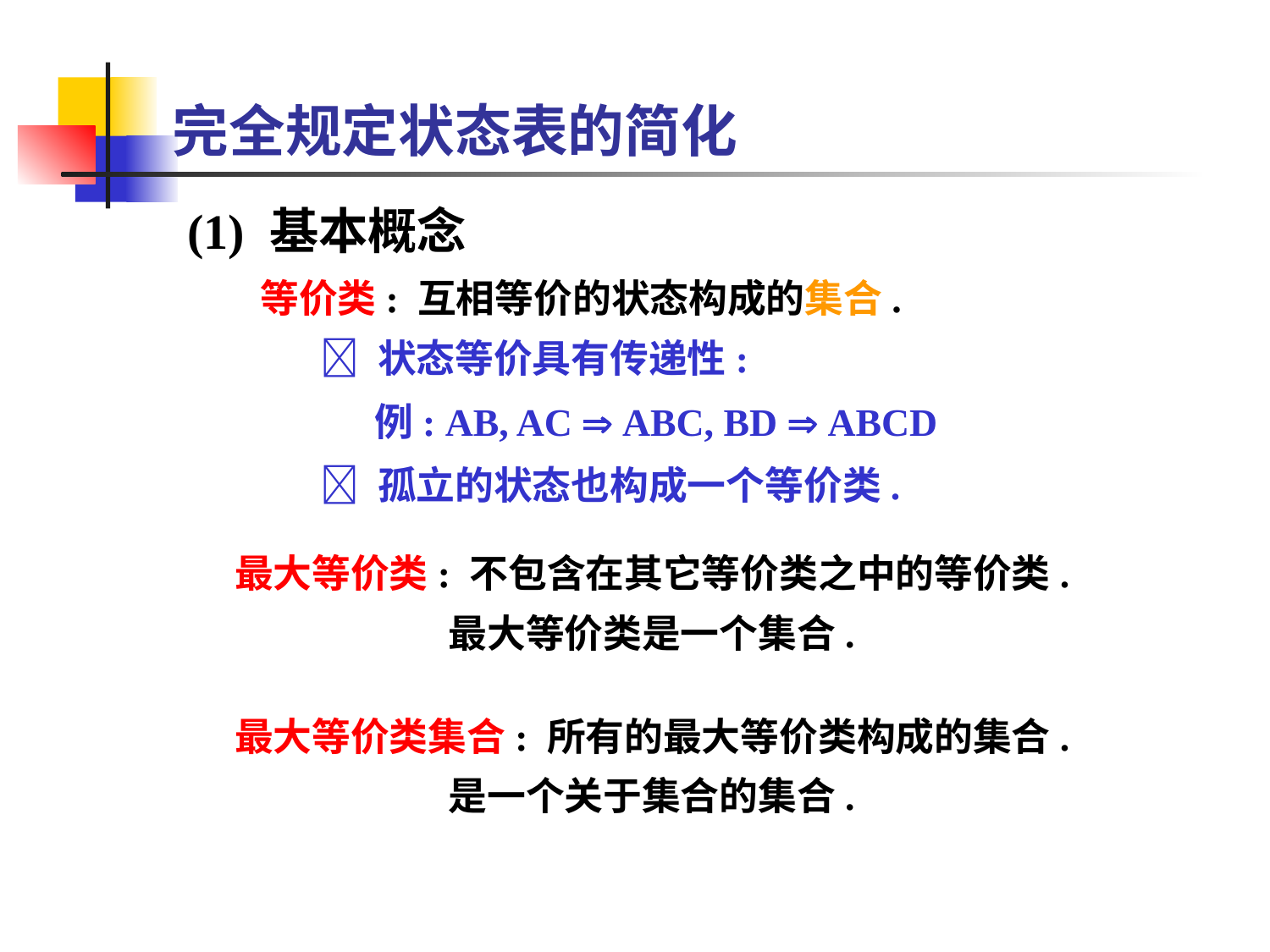

完全规定状态表的简化
(1) 基本概念
        等价类: 互相等价的状态构成的集合.
               • 状态等价具有传递性:
                    例: AB, AC ⇒ ABC, BD ⇒ ABCD
               • 孤立的状态也构成一个等价类.
最大等价类: 不包含在其它等价类之中的等价类.
                       最大等价类是一个集合.

最大等价类集合: 所有的最大等价类构成的集合.
                       是一个关于集合的集合.